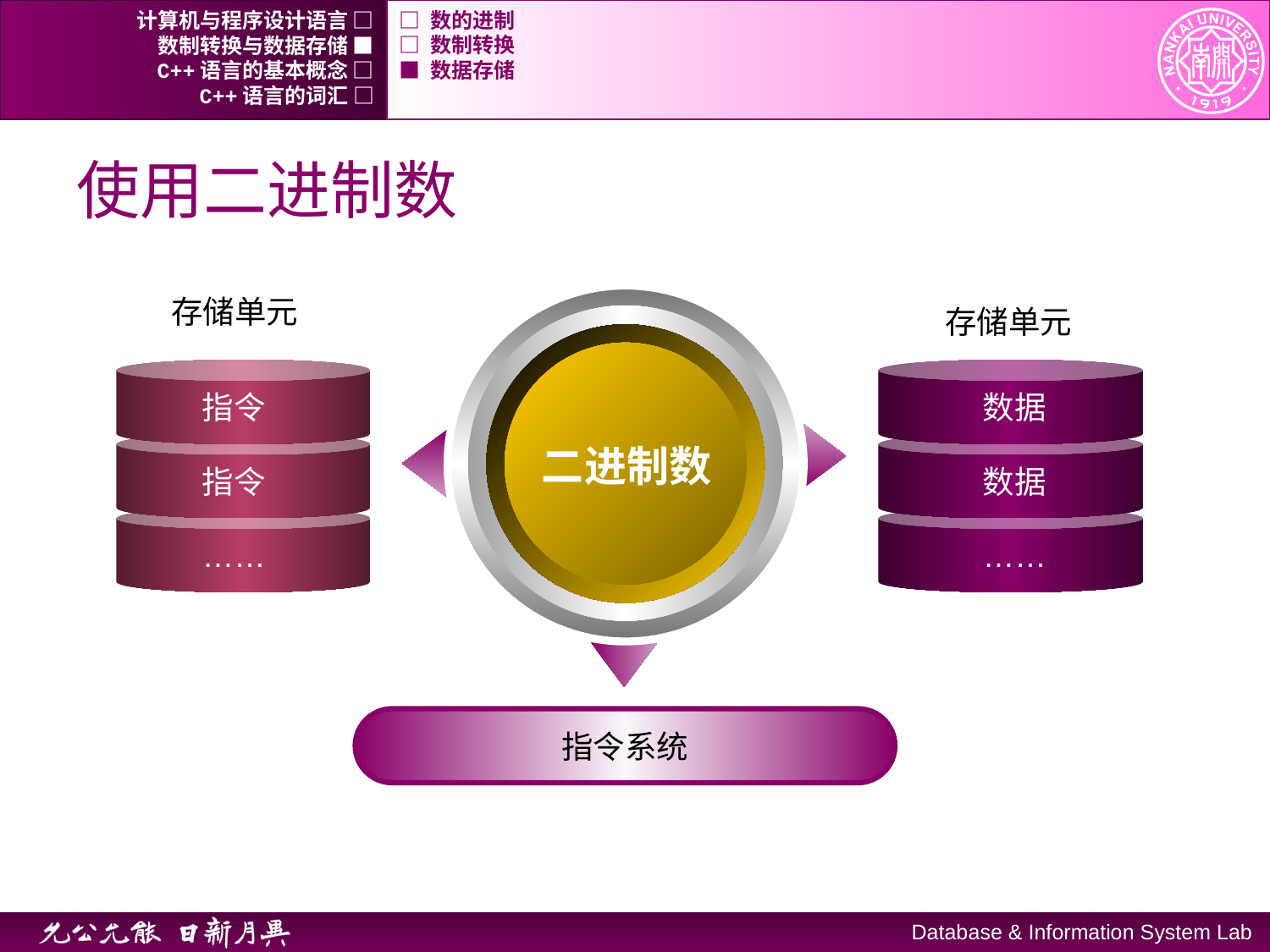

计算机与程序设计语言 □
□ 数的进制
数制转换与数据存储 ■
□ 数制转换
C++语言的基本概念 □
■ 数据存储
C++语言的词汇 □
# 使用二进制数

存储单元
存储单元

指令
数据

二进制数

指令
数据

……
……
指令系统